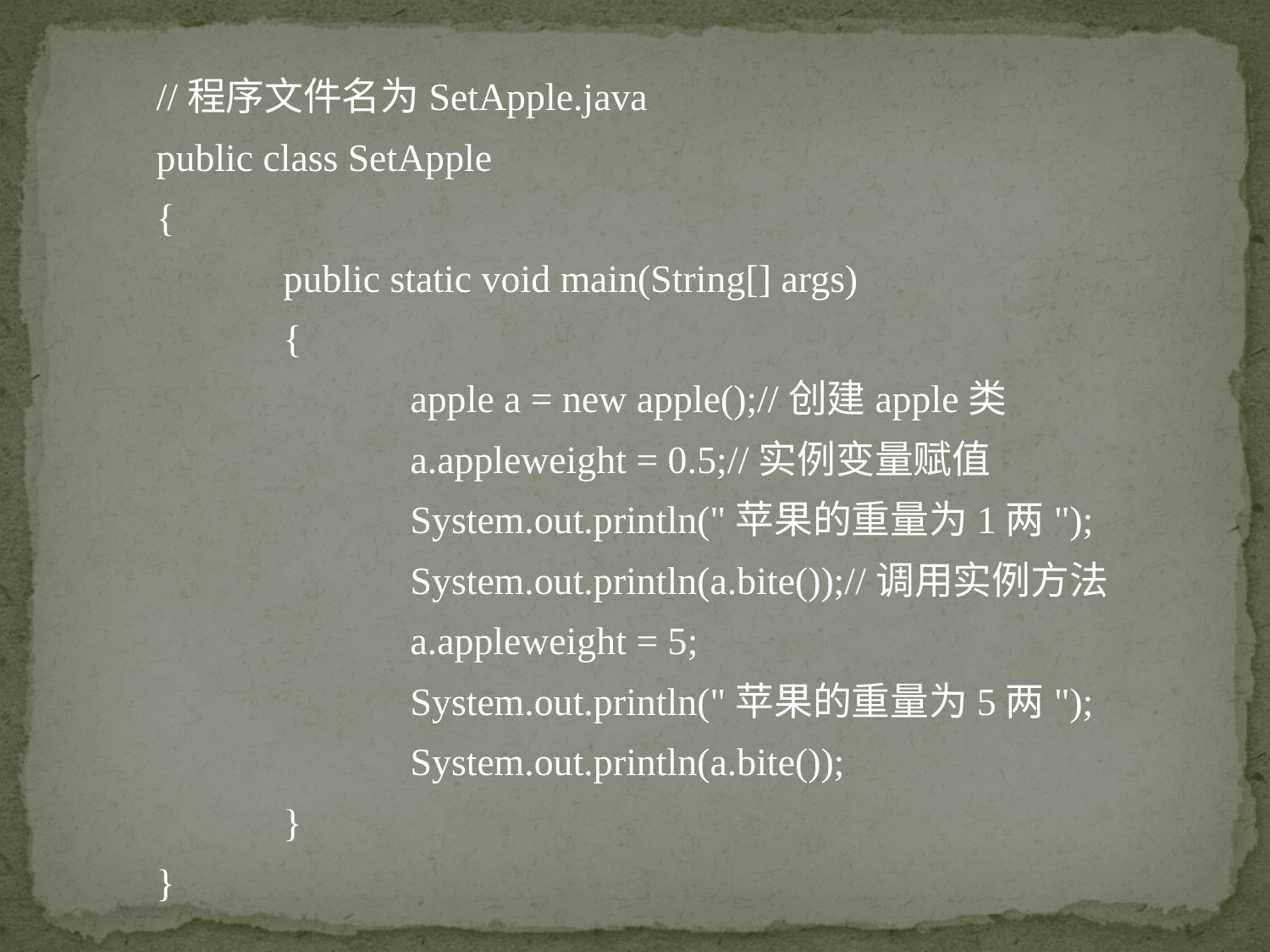

//程序文件名为SetApple.java
public class SetApple
{
	public static void main(String[] args)
	{
		apple a = new apple();//创建apple类
		a.appleweight = 0.5;//实例变量赋值
		System.out.println("苹果的重量为1两");
		System.out.println(a.bite());//调用实例方法
		a.appleweight = 5;
		System.out.println("苹果的重量为5两");
		System.out.println(a.bite());
	}
}